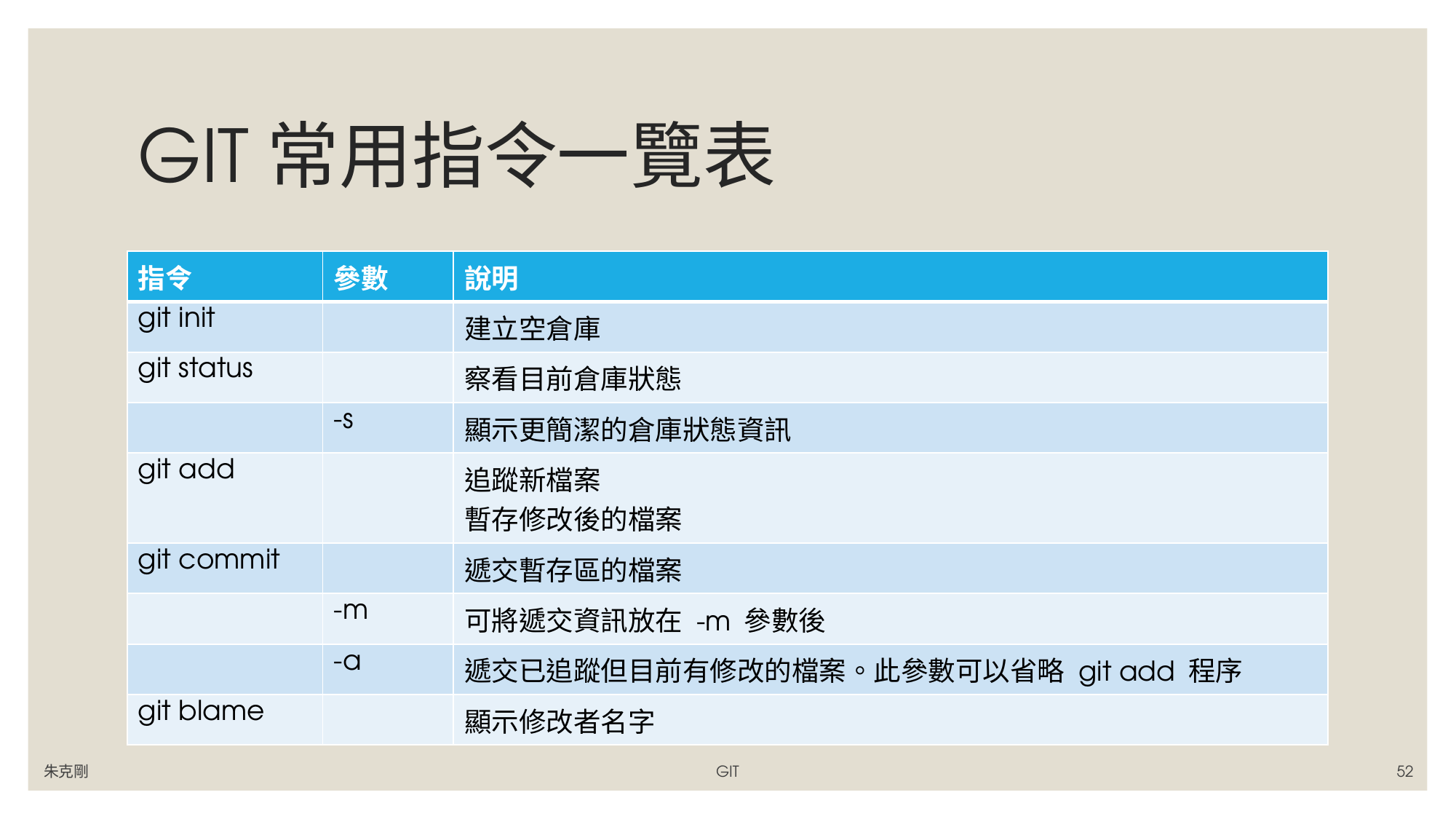

# GIT常用指令一覽表
| 指令 | 參數 | 說明 |
| --- | --- | --- |
| git init |  | 建立空倉庫 |
| git status |  | 察看目前倉庫狀態 |
|  | -s | 顯示更簡潔的倉庫狀態資訊 |
| git add |  | 追蹤新檔案 暫存修改後的檔案 |
| git commit |  | 遞交暫存區的檔案 |
|  | -m | 可將遞交資訊放在 -m 參數後 |
|  | -a | 遞交已追蹤但目前有修改的檔案。此參數可以省略 git add 程序 |
| git blame |  | 顯示修改者名字 |
朱克剛
GIT
52